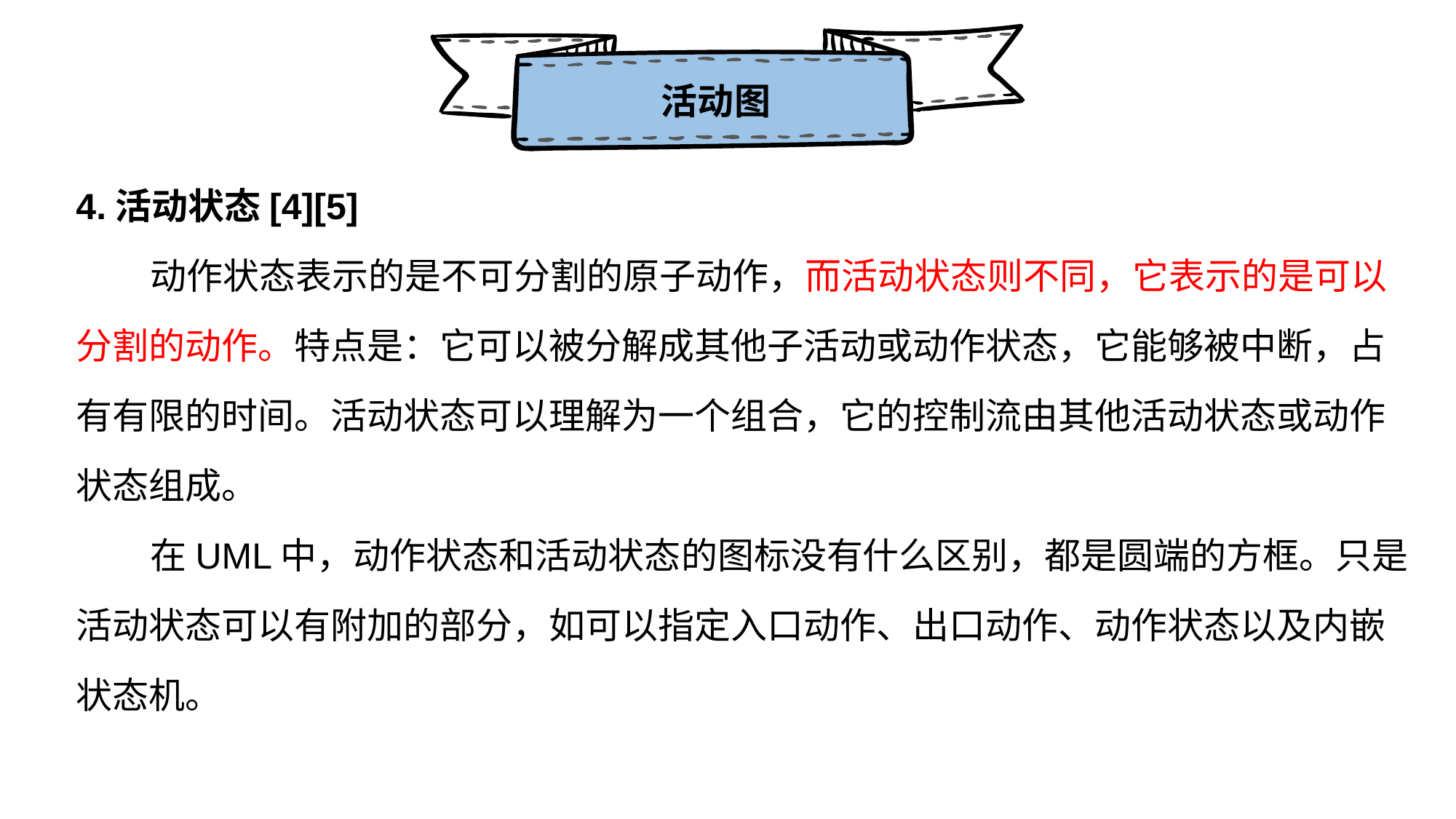

活动图
4.活动状态[4][5]
        动作状态表示的是不可分割的原子动作，而活动状态则不同，它表示的是可以分割的动作。特点是：它可以被分解成其他子活动或动作状态，它能够被中断，占有有限的时间。活动状态可以理解为一个组合，它的控制流由其他活动状态或动作状态组成。
        在UML中，动作状态和活动状态的图标没有什么区别，都是圆端的方框。只是活动状态可以有附加的部分，如可以指定入口动作、出口动作、动作状态以及内嵌状态机。